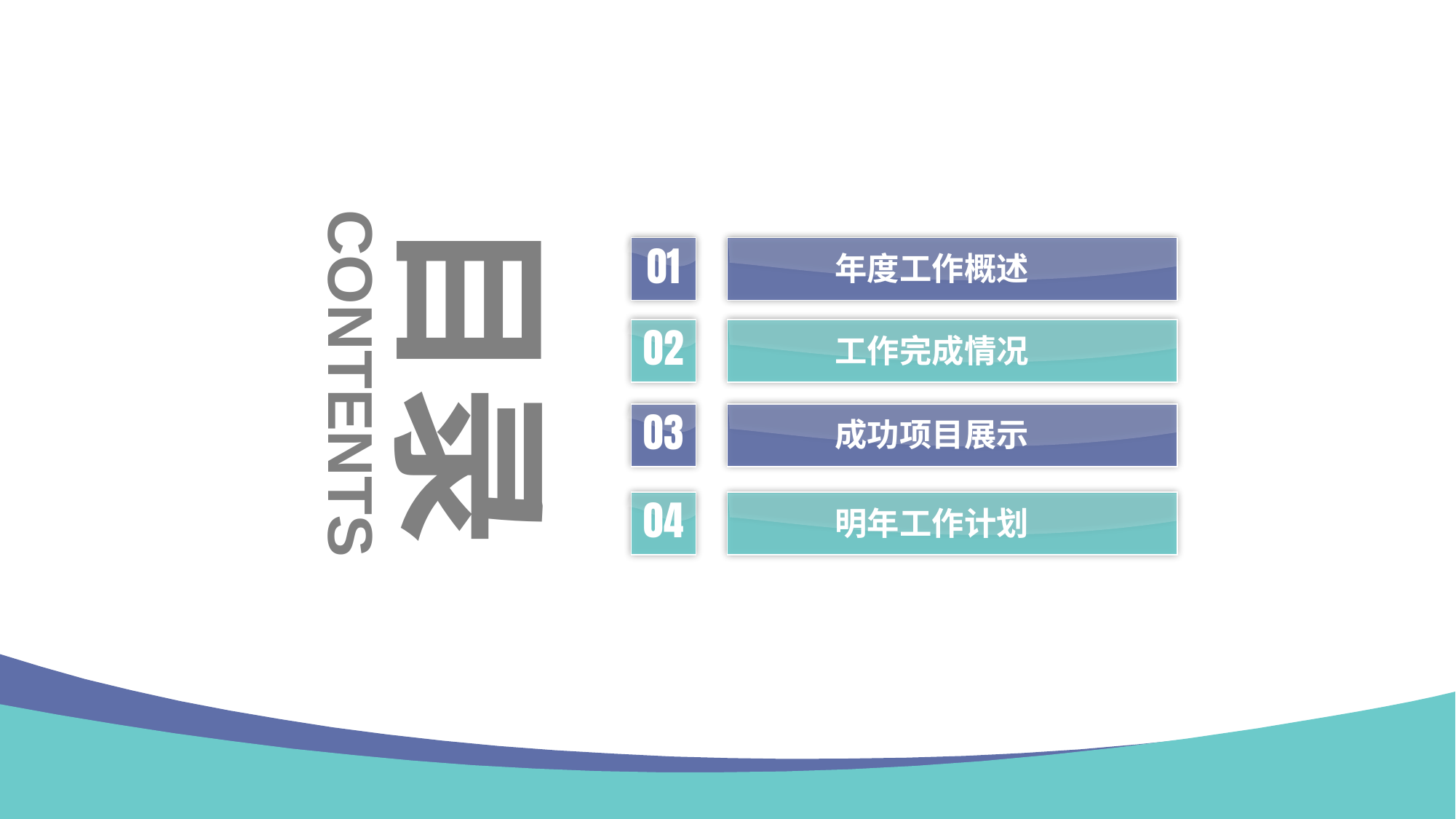

目录
01

年度工作概述
02

工作完成情况
CONTENTS
03

成功项目展示
04

明年工作计划